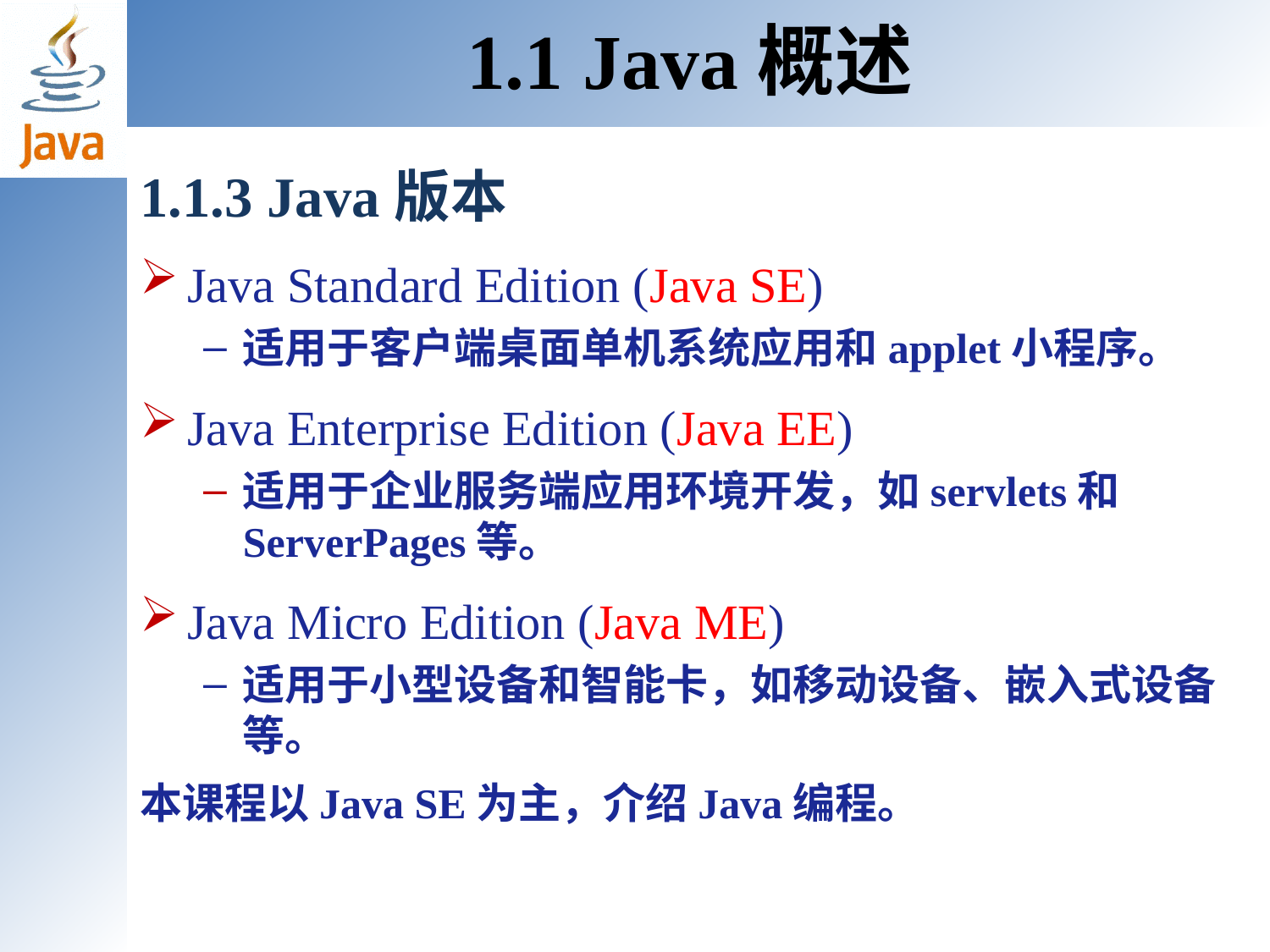

1.1 Java概述
1.1.3 Java版本
Java Standard Edition (Java SE)
适用于客户端桌面单机系统应用和applet小程序。
Java Enterprise Edition (Java EE)
适用于企业服务端应用环境开发，如servlets和ServerPages等。
Java Micro Edition (Java ME)
适用于小型设备和智能卡，如移动设备、嵌入式设备等。
本课程以Java SE为主，介绍Java编程。
65